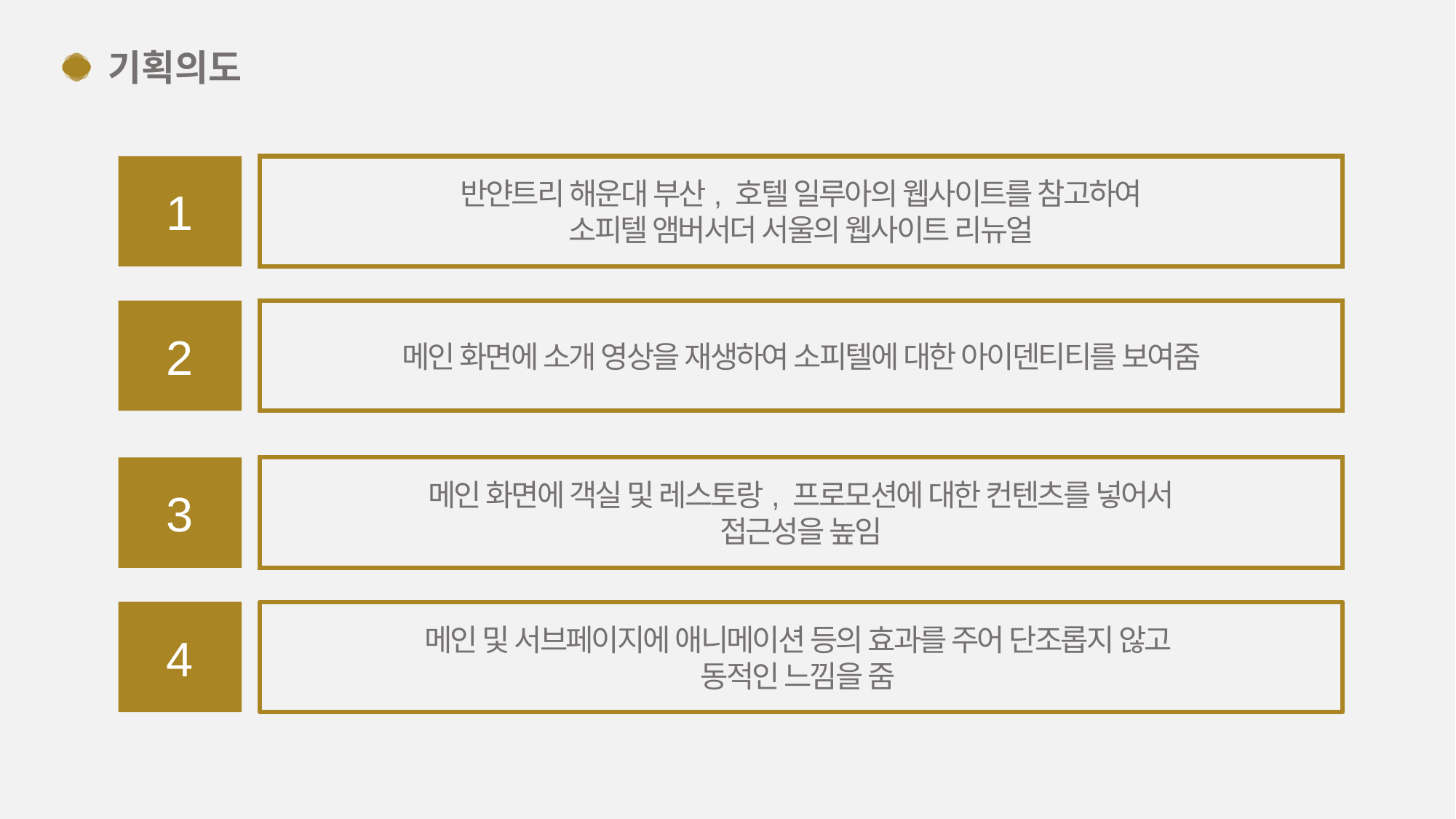

기획의도

1
반얀트리 해운대 부산, 호텔 일루아의 웹사이트를 참고하여
소피텔 앰버서더 서울의 웹사이트 리뉴얼
2
메인 화면에 소개 영상을 재생하여 소피텔에 대한 아이덴티티를 보여줌
3

메인 화면에 객실 및 레스토랑, 프로모션에 대한 컨텐츠를 넣어서
접근성을 높임

4
메인 및 서브페이지에 애니메이션 등의 효과를 주어 단조롭지 않고
동적인 느낌을 줌